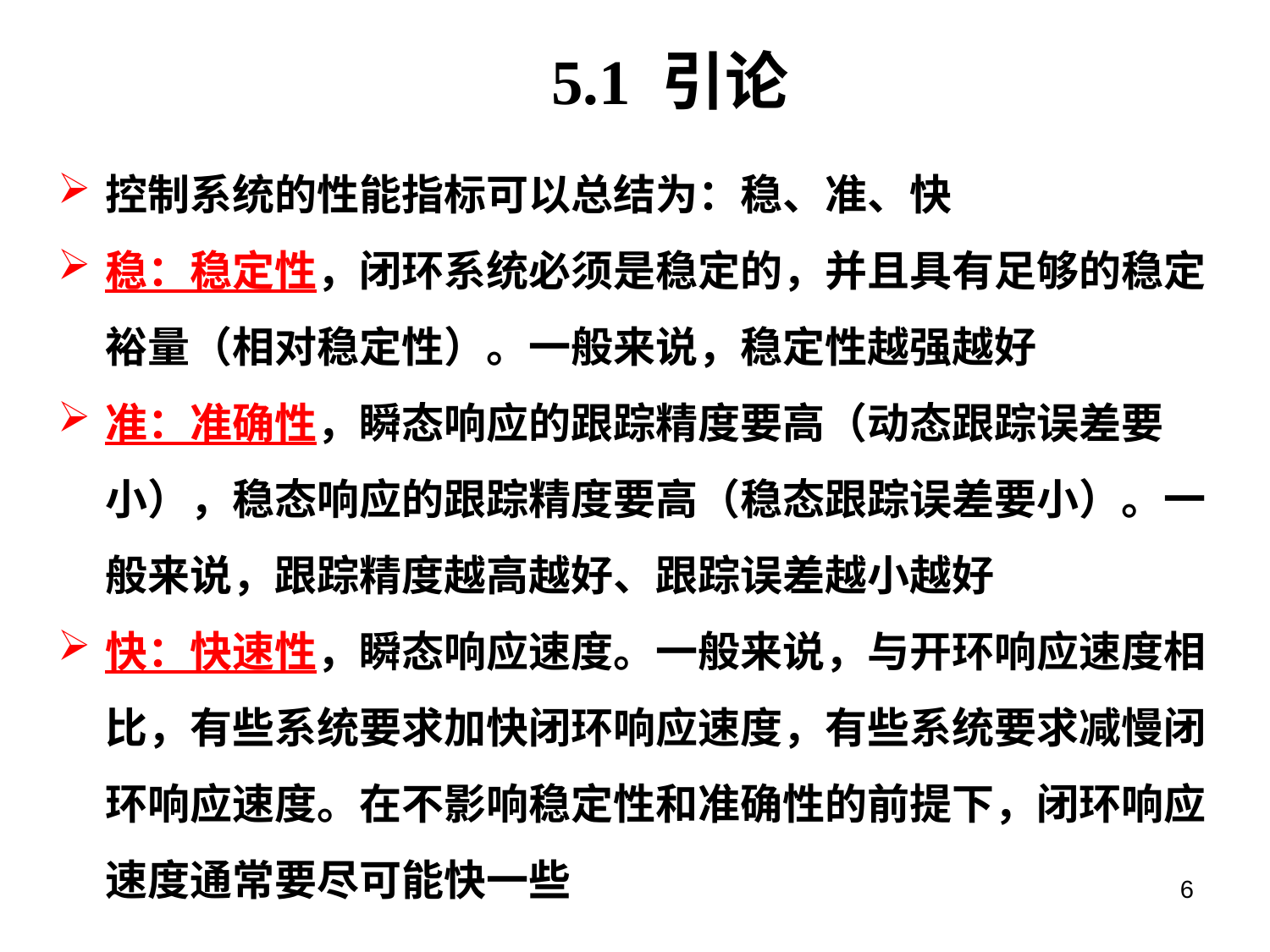

# 5.1 引论
控制系统的性能指标可以总结为：稳、准、快
稳：稳定性，闭环系统必须是稳定的，并且具有足够的稳定裕量（相对稳定性）。一般来说，稳定性越强越好
准：准确性，瞬态响应的跟踪精度要高（动态跟踪误差要小），稳态响应的跟踪精度要高（稳态跟踪误差要小）。一般来说，跟踪精度越高越好、跟踪误差越小越好
快：快速性，瞬态响应速度。一般来说，与开环响应速度相比，有些系统要求加快闭环响应速度，有些系统要求减慢闭环响应速度。在不影响稳定性和准确性的前提下，闭环响应速度通常要尽可能快一些
6